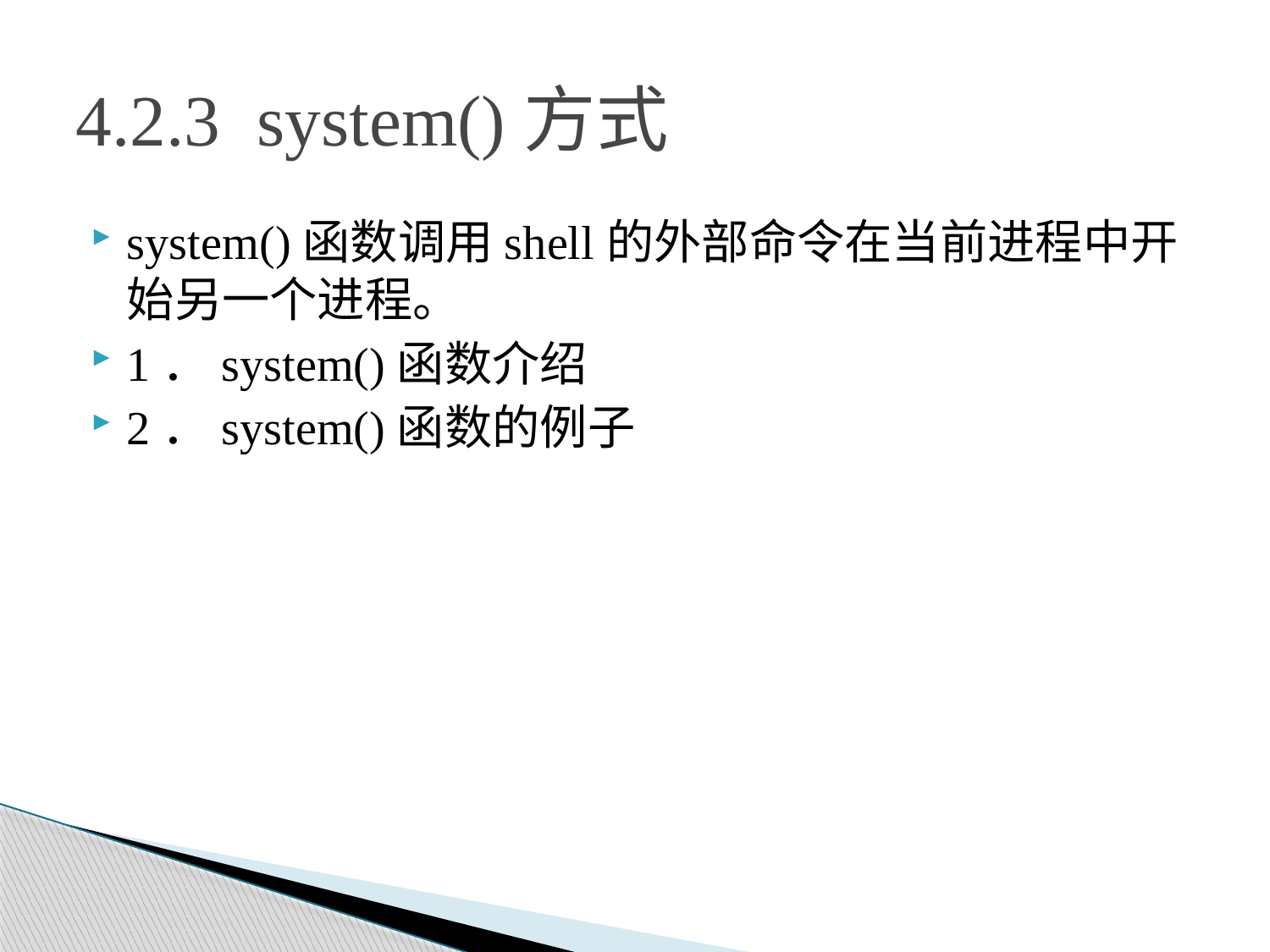

# 4.2.3  system()方式
system()函数调用shell的外部命令在当前进程中开始另一个进程。
1．system()函数介绍
2．system()函数的例子